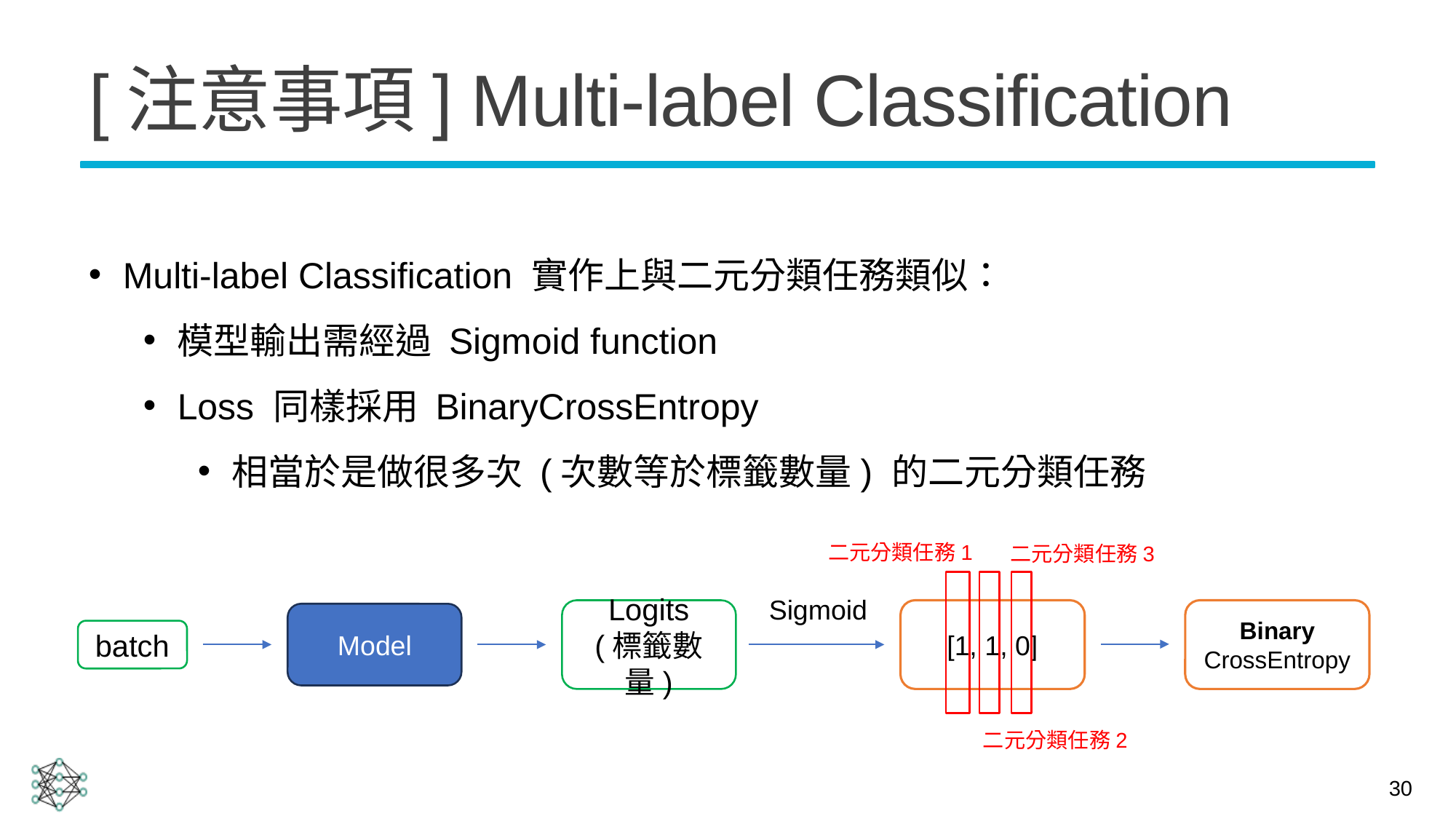

# [注意事項] Multi-label Classification
Multi-label Classification 實作上與二元分類任務類似：
模型輸出需經過 Sigmoid function
Loss 同樣採用 BinaryCrossEntropy
相當於是做很多次 (次數等於標籤數量) 的二元分類任務
二元分類任務1
二元分類任務3
Sigmoid

Binary
CrossEntropy
Logits
(標籤數量)
[1, 1, 0]
Model
batch
二元分類任務2
30